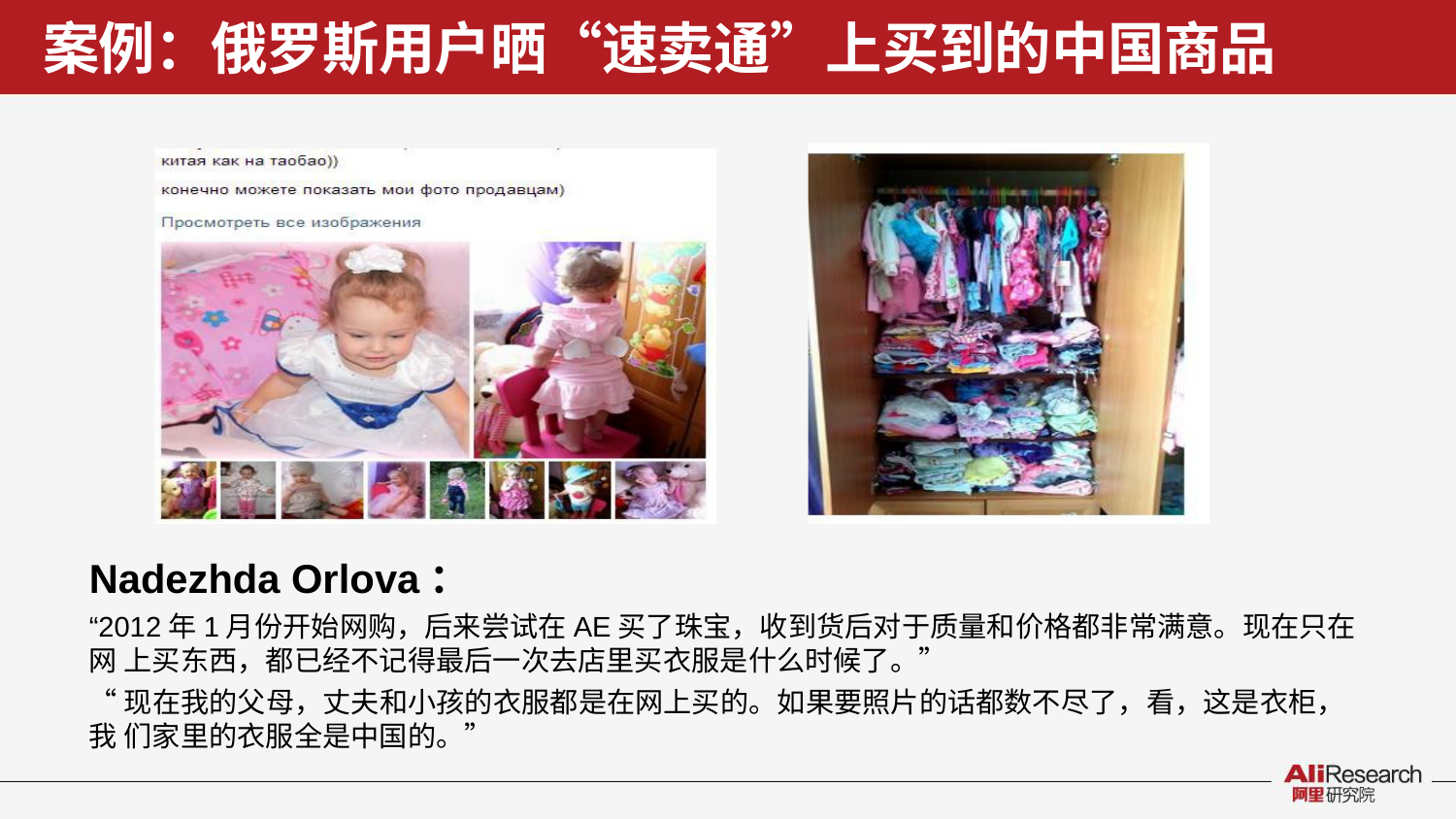

# 案例：俄罗斯用户晒“速卖通”上买到的中国商品

Nadezhda Orlova：
“2012年1月份开始网购，后来尝试在AE买了珠宝，收到货后对于质量和价格都非常满意。现在只在网 上买东西，都已经不记得最后一次去店里买衣服是什么时候了。”
“现在我的父母，丈夫和小孩的衣服都是在网上买的。如果要照片的话都数不尽了，看，这是衣柜，我 们家里的衣服全是中国的。”